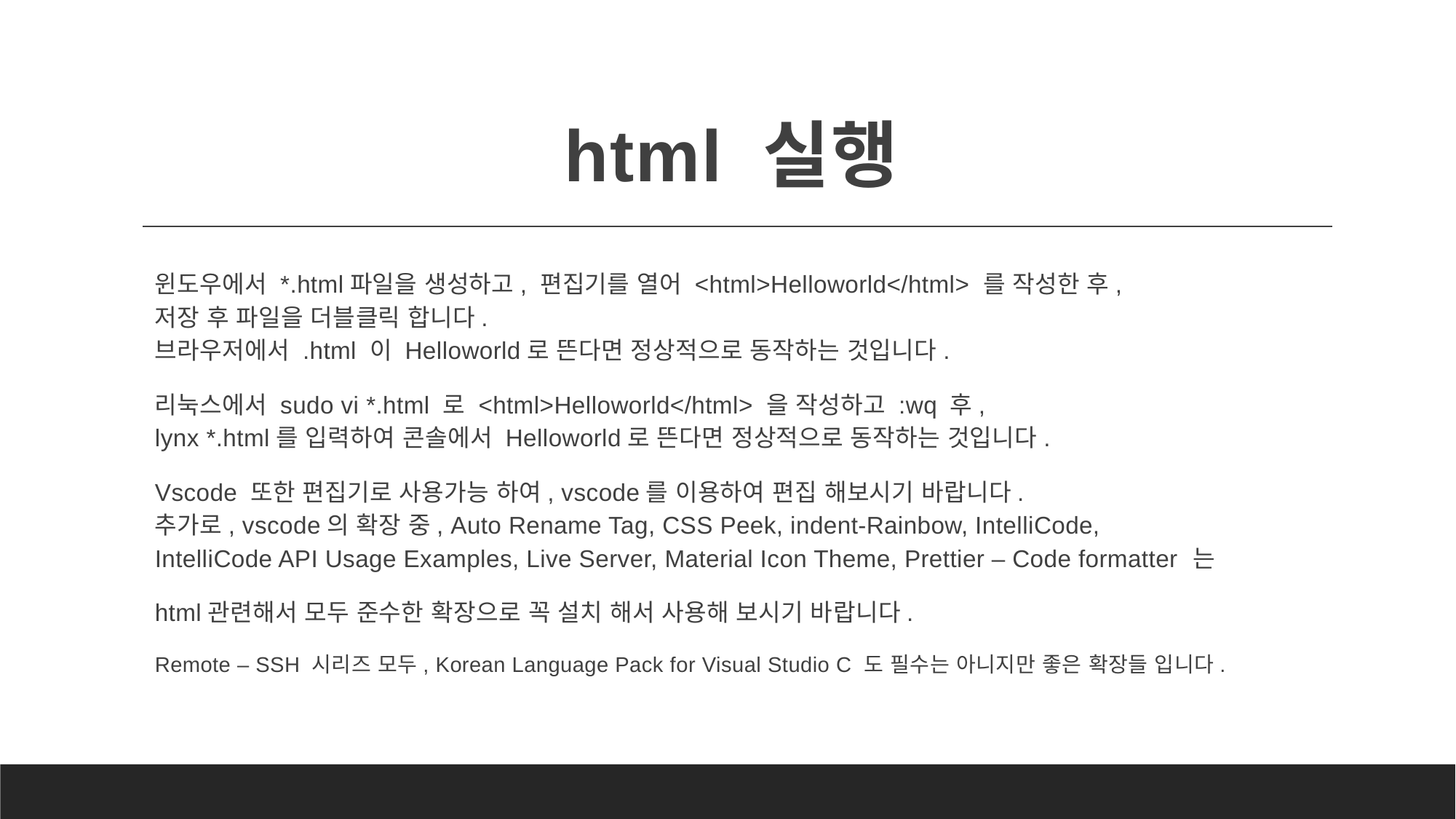

# html 실행
윈도우에서 *.html파일을 생성하고, 편집기를 열어 <html>Helloworld</html> 를 작성한 후,
저장 후 파일을 더블클릭 합니다.
브라우저에서 .html 이 Helloworld로 뜬다면 정상적으로 동작하는 것입니다.
리눅스에서 sudo vi *.html 로 <html>Helloworld</html> 을 작성하고 :wq 후,
lynx *.html를 입력하여 콘솔에서 Helloworld로 뜬다면 정상적으로 동작하는 것입니다.
Vscode 또한 편집기로 사용가능 하여, vscode를 이용하여 편집 해보시기 바랍니다.
추가로, vscode의 확장 중, Auto Rename Tag, CSS Peek, indent-Rainbow, IntelliCode,
IntelliCode API Usage Examples, Live Server, Material Icon Theme, Prettier – Code formatter 는
html관련해서 모두 준수한 확장으로 꼭 설치 해서 사용해 보시기 바랍니다.
Remote – SSH 시리즈 모두, Korean Language Pack for Visual Studio C 도 필수는 아니지만 좋은 확장들 입니다.